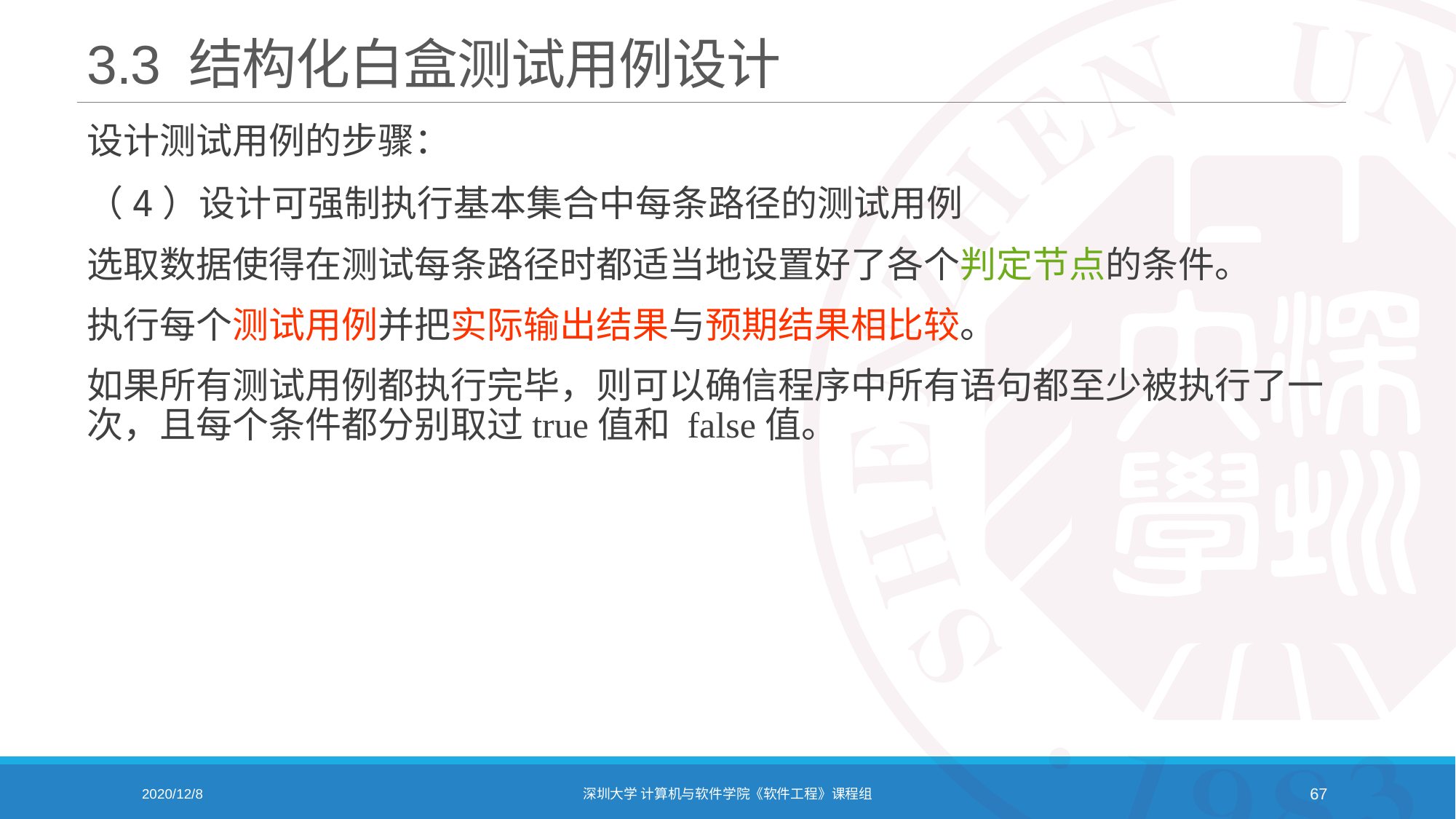

# 3.3 结构化白盒测试用例设计
设计测试用例的步骤：
（4）设计可强制执行基本集合中每条路径的测试用例
选取数据使得在测试每条路径时都适当地设置好了各个判定节点的条件。
执行每个测试用例并把实际输出结果与预期结果相比较。
如果所有测试用例都执行完毕，则可以确信程序中所有语句都至少被执行了一次，且每个条件都分别取过true值和 false值。

2020/12/8
深圳大学 计算机与软件学院《软件工程》课程组
67